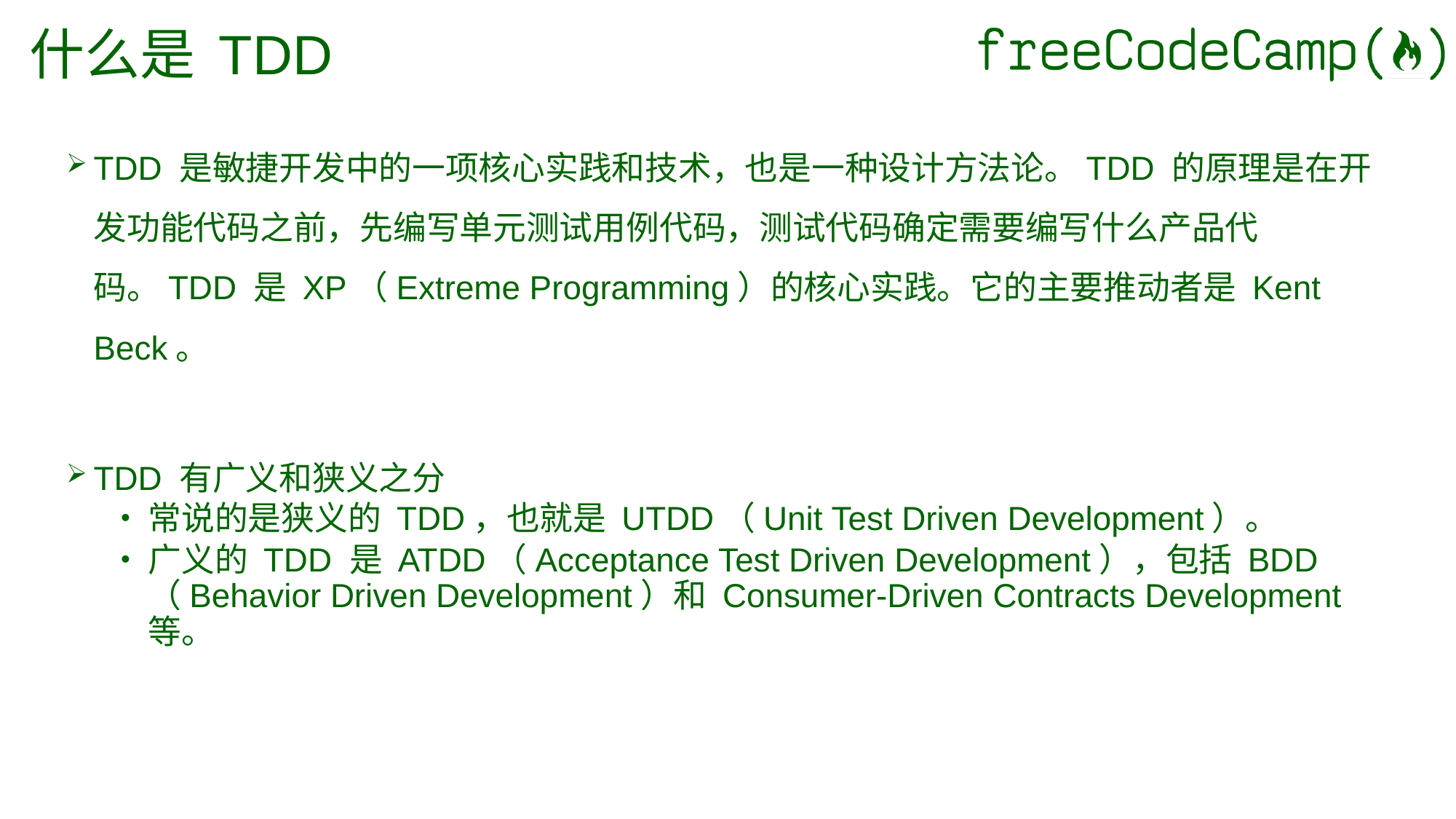

# 什么是 TDD
TDD 是敏捷开发中的一项核心实践和技术，也是一种设计方法论。TDD 的原理是在开发功能代码之前，先编写单元测试用例代码，测试代码确定需要编写什么产品代码。TDD 是 XP（Extreme Programming）的核心实践。它的主要推动者是 Kent Beck。

TDD 有广义和狭义之分
常说的是狭义的 TDD，也就是 UTDD（Unit Test Driven Development）。
广义的 TDD 是 ATDD（Acceptance Test Driven Development），包括 BDD（Behavior Driven Development）和 Consumer-Driven Contracts Development 等。